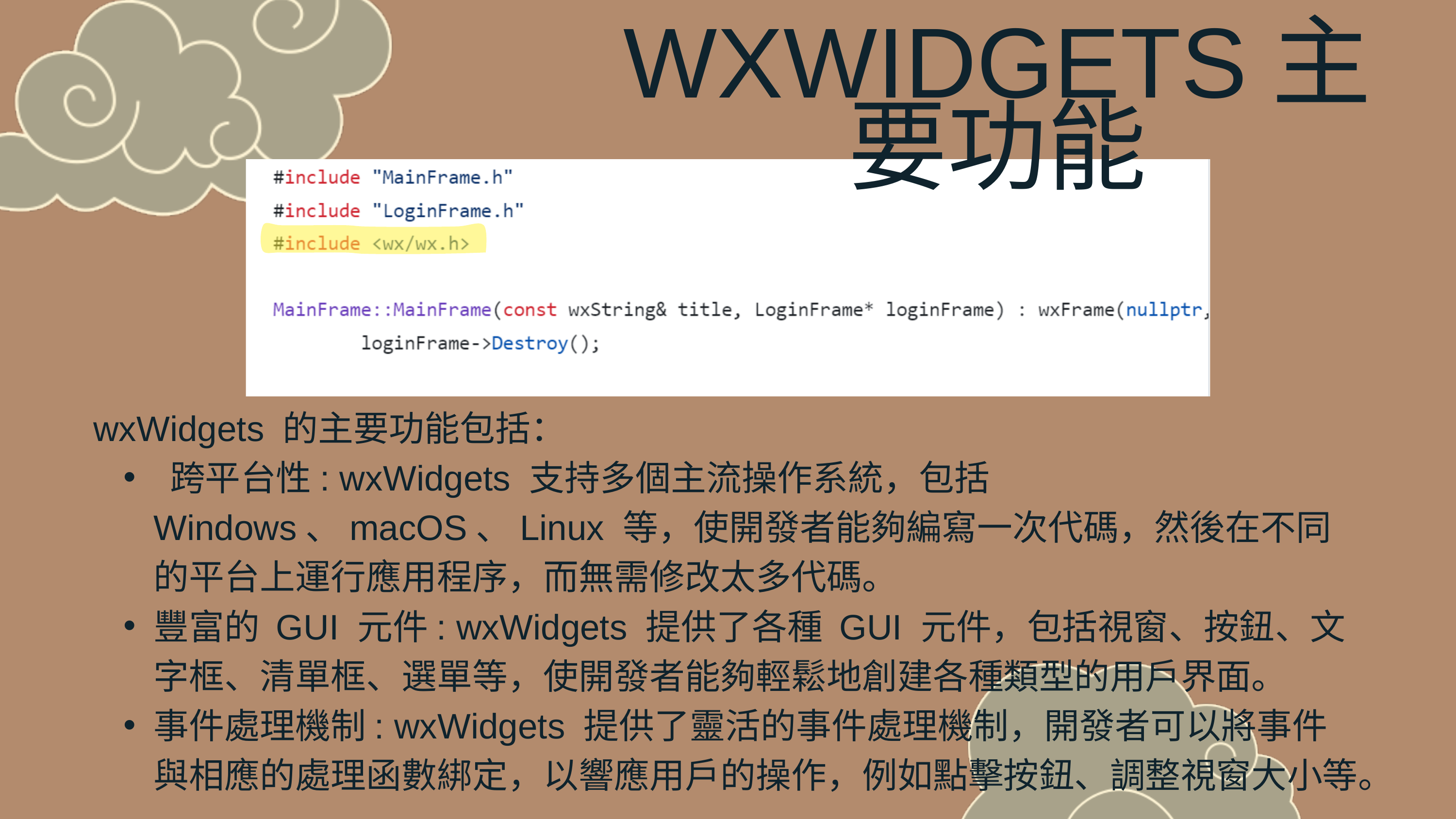

WXWIDGETS主要功能

wxWidgets 的主要功能包括：
 跨平台性: wxWidgets 支持多個主流操作系統，包括 Windows、macOS、Linux 等，使開發者能夠編寫一次代碼，然後在不同的平台上運行應用程序，而無需修改太多代碼。
豐富的 GUI 元件: wxWidgets 提供了各種 GUI 元件，包括視窗、按鈕、文字框、清單框、選單等，使開發者能夠輕鬆地創建各種類型的用戶界面。
事件處理機制: wxWidgets 提供了靈活的事件處理機制，開發者可以將事件與相應的處理函數綁定，以響應用戶的操作，例如點擊按鈕、調整視窗大小等。